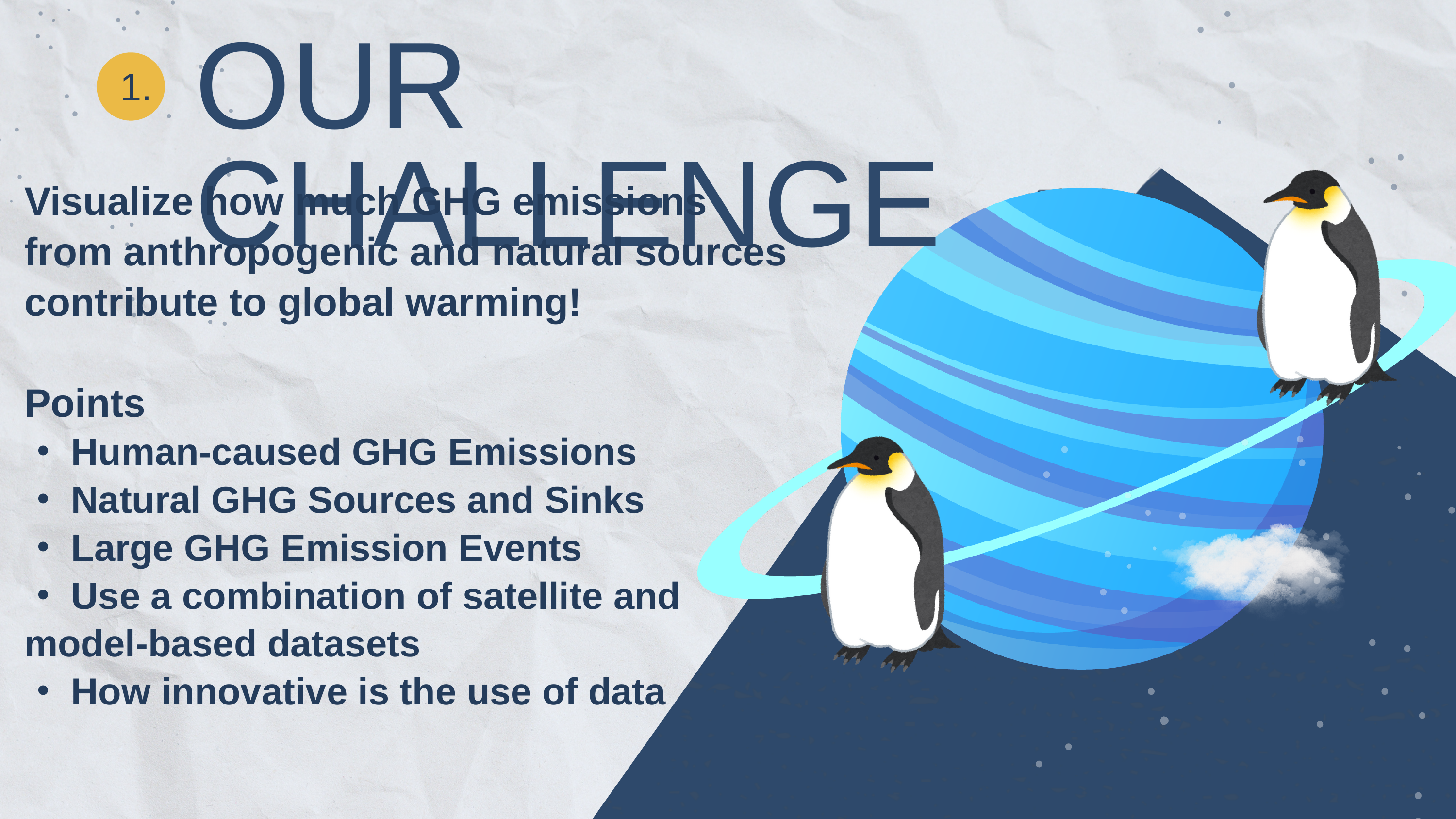

OUR CHALLENGE

1.

Visualize how much GHG emissions from anthropogenic and natural sources contribute to global warming!

Points
・Human-caused GHG Emissions
・Natural GHG Sources and Sinks
・Large GHG Emission Events
・Use a combination of satellite and model-based datasets
・How innovative is the use of data